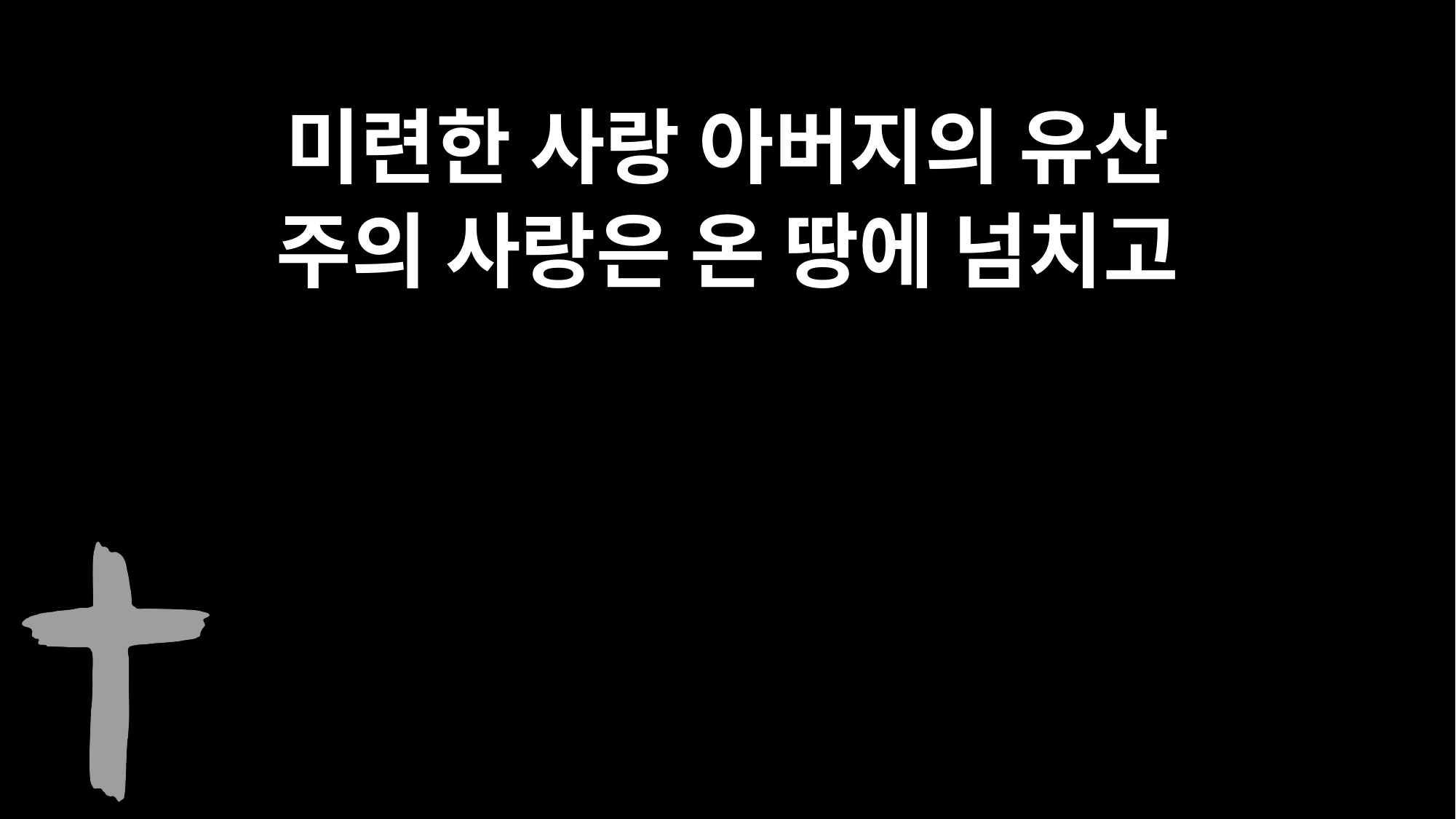

미련한 사랑 아버지의 유산
주의 사랑은 온 땅에 넘치고